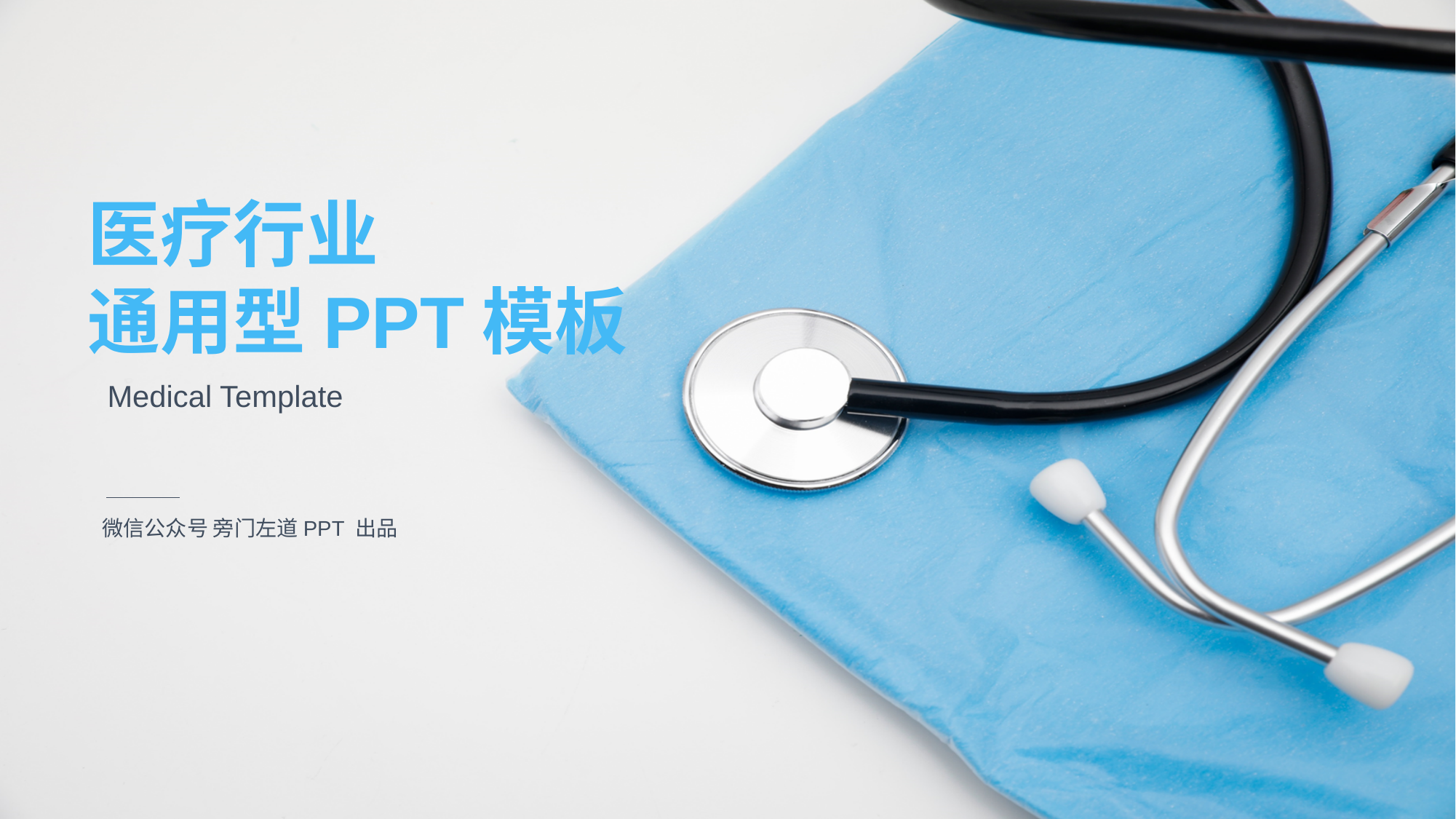

医疗行业
通用型PPT模板
Medical Template
微信公众号 旁门左道PPT 出品